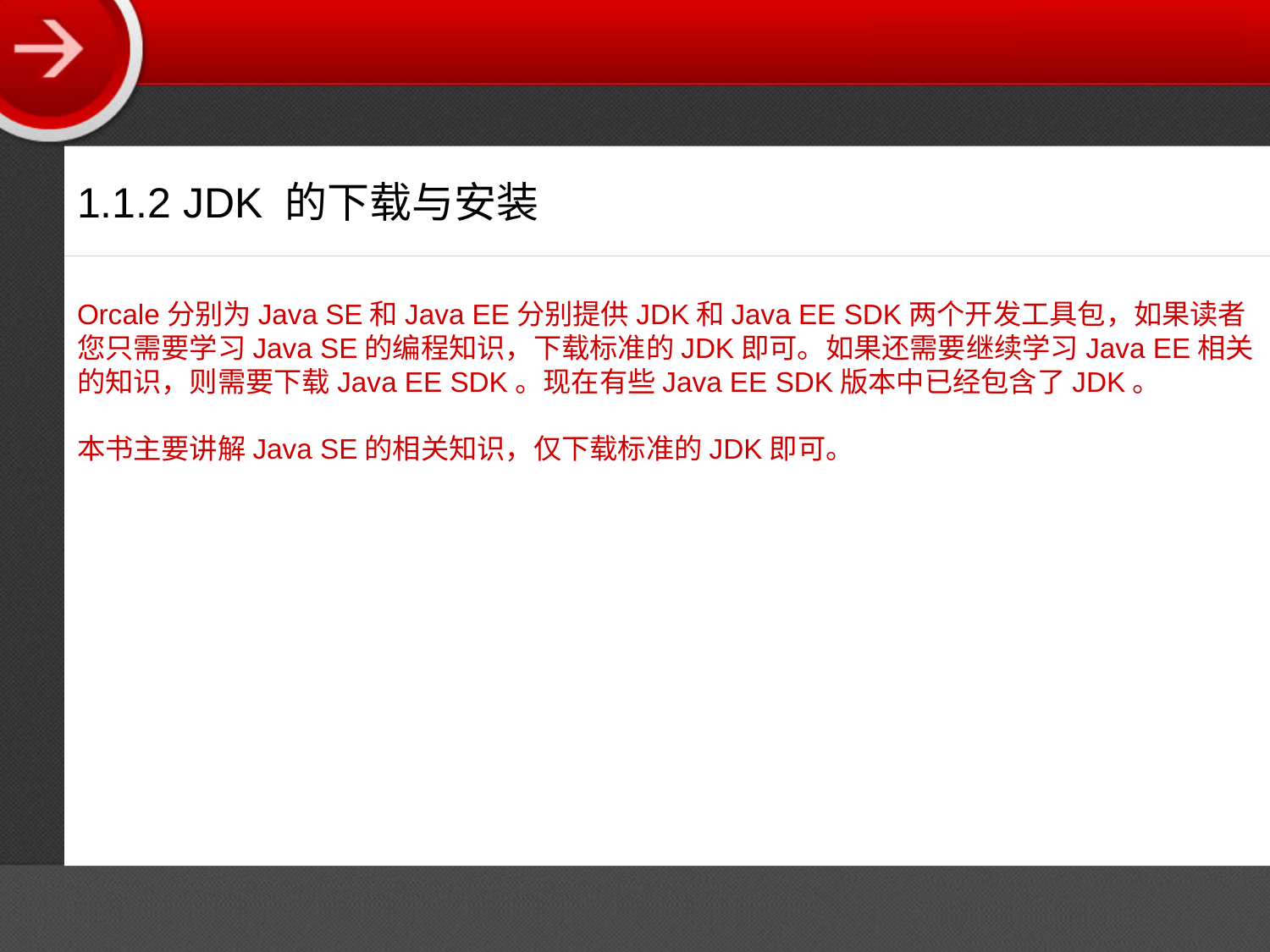

1.1.2 JDK 的下载与安装

Orcale分别为Java SE和Java EE分别提供JDK和Java EE SDK两个开发工具包，如果读者您只需要学习Java SE的编程知识，下载标准的JDK即可。如果还需要继续学习Java EE相关的知识，则需要下载Java EE SDK。现在有些Java EE SDK版本中已经包含了JDK。

本书主要讲解Java SE的相关知识，仅下载标准的JDK即可。